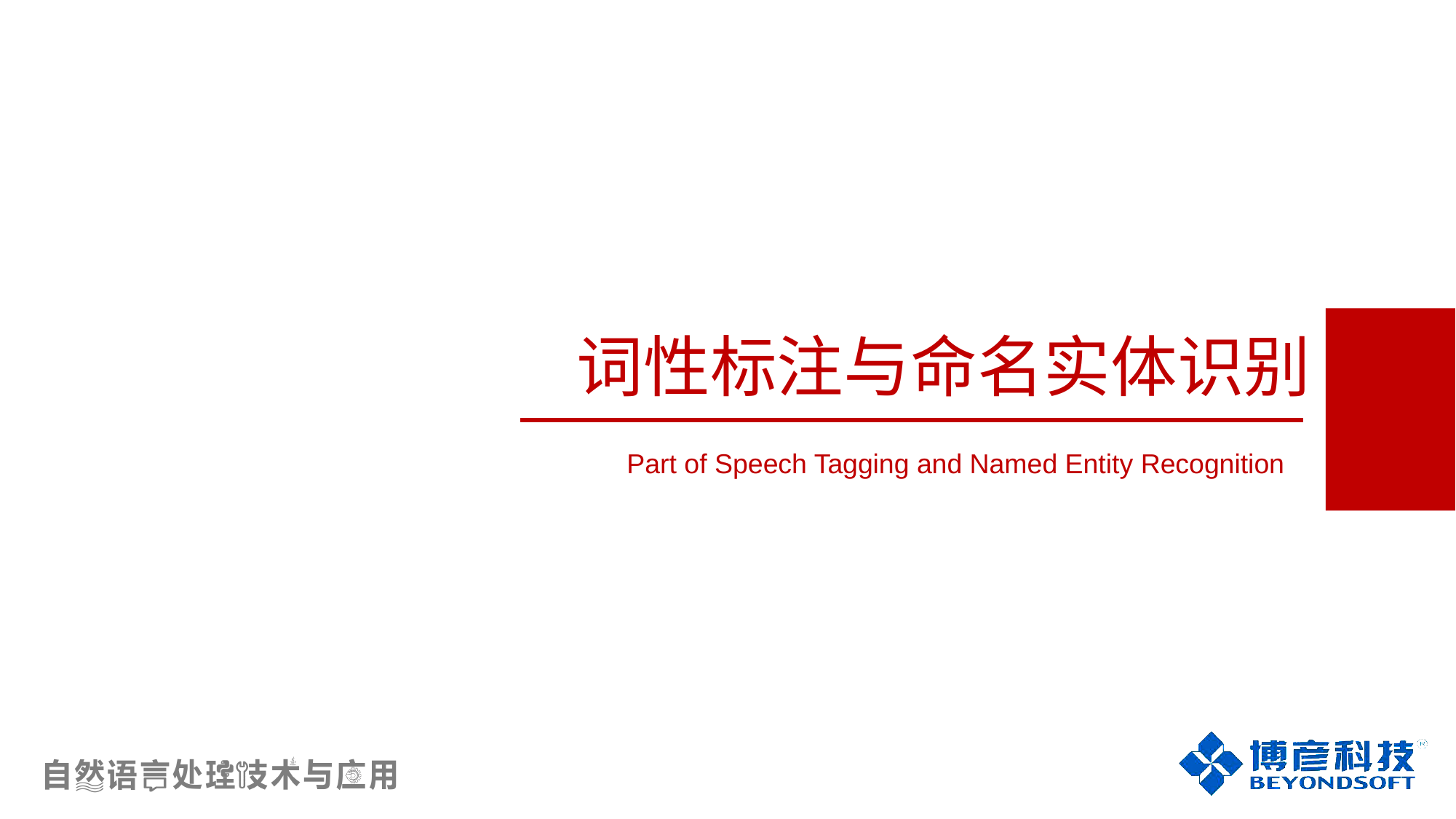

词性标注与命名实体识别
Part of Speech Tagging and Named Entity Recognition